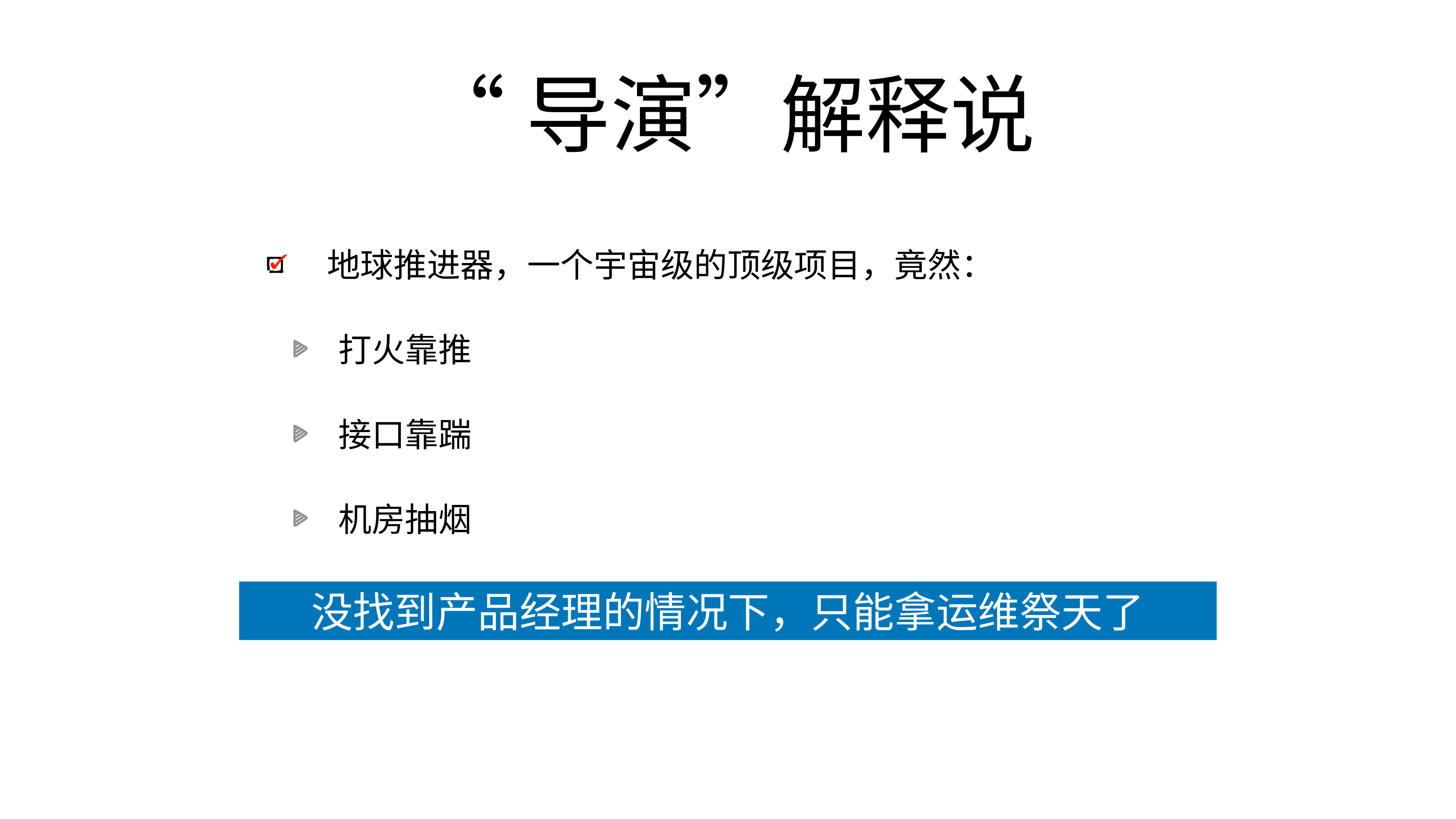

# “导演”解释说
地球推进器，一个宇宙级的顶级项目，竟然：
打火靠推
接口靠踹
机房抽烟
没找到产品经理的情况下，只能拿运维祭天了